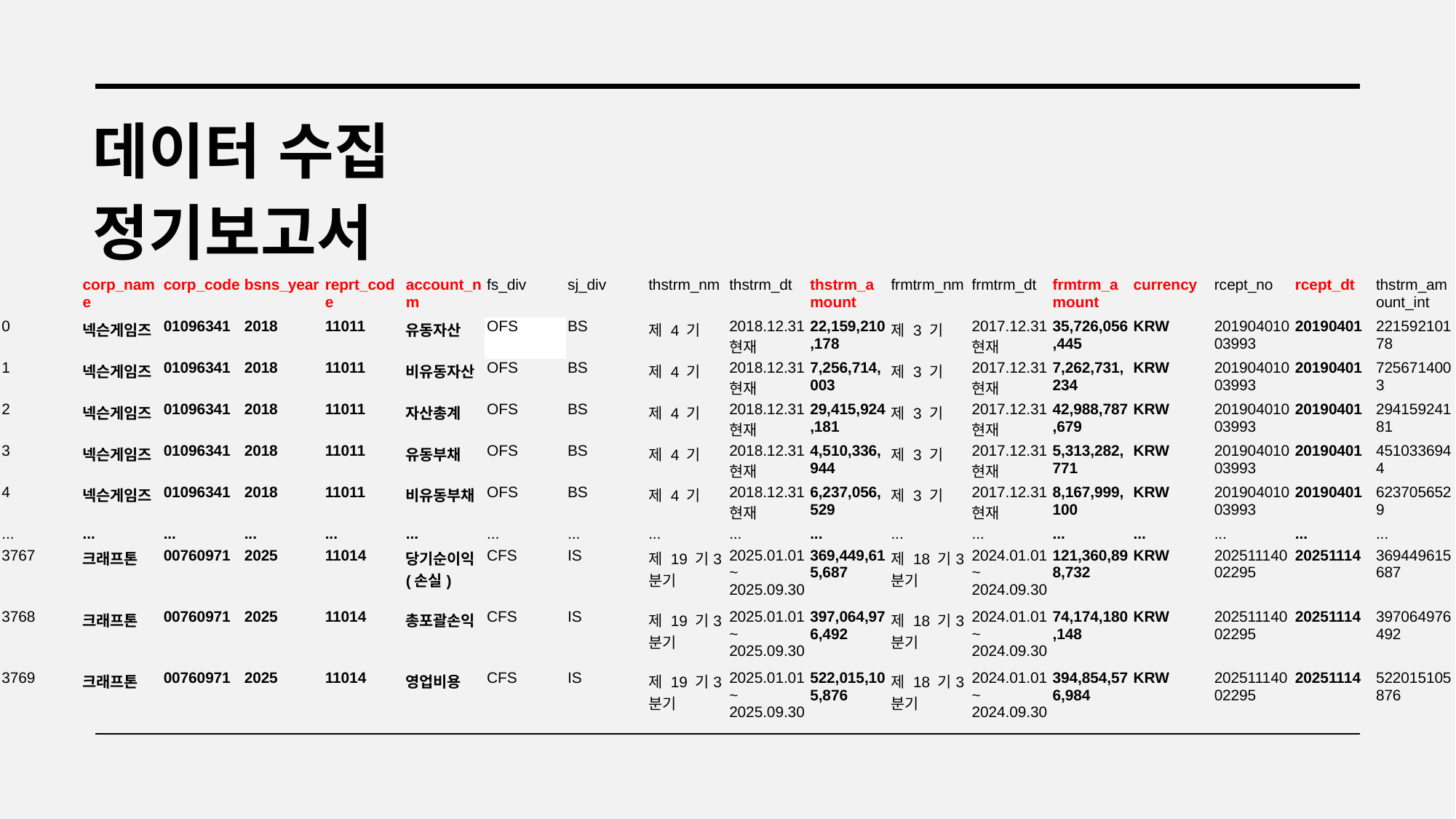

데이터 수집
정기보고서

|  | corp\_name | corp\_code | bsns\_year | reprt\_code | account\_nm | fs\_div | sj\_div | thstrm\_nm | thstrm\_dt | thstrm\_amount | frmtrm\_nm | frmtrm\_dt | frmtrm\_amount | currency | rcept\_no | rcept\_dt | thstrm\_amount\_int |
| --- | --- | --- | --- | --- | --- | --- | --- | --- | --- | --- | --- | --- | --- | --- | --- | --- | --- |
| 0 | 넥슨게임즈 | 01096341 | 2018 | 11011 | 유동자산 | OFS | BS | 제 4 기 | 2018.12.31 현재 | 22,159,210,178 | 제 3 기 | 2017.12.31 현재 | 35,726,056,445 | KRW | 20190401003993 | 20190401 | 22159210178 |
| 1 | 넥슨게임즈 | 01096341 | 2018 | 11011 | 비유동자산 | OFS | BS | 제 4 기 | 2018.12.31 현재 | 7,256,714,003 | 제 3 기 | 2017.12.31 현재 | 7,262,731,234 | KRW | 20190401003993 | 20190401 | 7256714003 |
| 2 | 넥슨게임즈 | 01096341 | 2018 | 11011 | 자산총계 | OFS | BS | 제 4 기 | 2018.12.31 현재 | 29,415,924,181 | 제 3 기 | 2017.12.31 현재 | 42,988,787,679 | KRW | 20190401003993 | 20190401 | 29415924181 |
| 3 | 넥슨게임즈 | 01096341 | 2018 | 11011 | 유동부채 | OFS | BS | 제 4 기 | 2018.12.31 현재 | 4,510,336,944 | 제 3 기 | 2017.12.31 현재 | 5,313,282,771 | KRW | 20190401003993 | 20190401 | 4510336944 |
| 4 | 넥슨게임즈 | 01096341 | 2018 | 11011 | 비유동부채 | OFS | BS | 제 4 기 | 2018.12.31 현재 | 6,237,056,529 | 제 3 기 | 2017.12.31 현재 | 8,167,999,100 | KRW | 20190401003993 | 20190401 | 6237056529 |
| ... | ... | ... | ... | ... | ... | ... | ... | ... | ... | ... | ... | ... | ... | ... | ... | ... | ... |
| 3767 | 크래프톤 | 00760971 | 2025 | 11014 | 당기순이익(손실) | CFS | IS | 제 19 기3분기 | 2025.01.01 ~ 2025.09.30 | 369,449,615,687 | 제 18 기3분기 | 2024.01.01 ~ 2024.09.30 | 121,360,898,732 | KRW | 20251114002295 | 20251114 | 369449615687 |
| 3768 | 크래프톤 | 00760971 | 2025 | 11014 | 총포괄손익 | CFS | IS | 제 19 기3분기 | 2025.01.01 ~ 2025.09.30 | 397,064,976,492 | 제 18 기3분기 | 2024.01.01 ~ 2024.09.30 | 74,174,180,148 | KRW | 20251114002295 | 20251114 | 397064976492 |
| 3769 | 크래프톤 | 00760971 | 2025 | 11014 | 영업비용 | CFS | IS | 제 19 기3분기 | 2025.01.01 ~ 2025.09.30 | 522,015,105,876 | 제 18 기3분기 | 2024.01.01 ~ 2024.09.30 | 394,854,576,984 | KRW | 20251114002295 | 20251114 | 522015105876 |
1784 rows × 17 columns